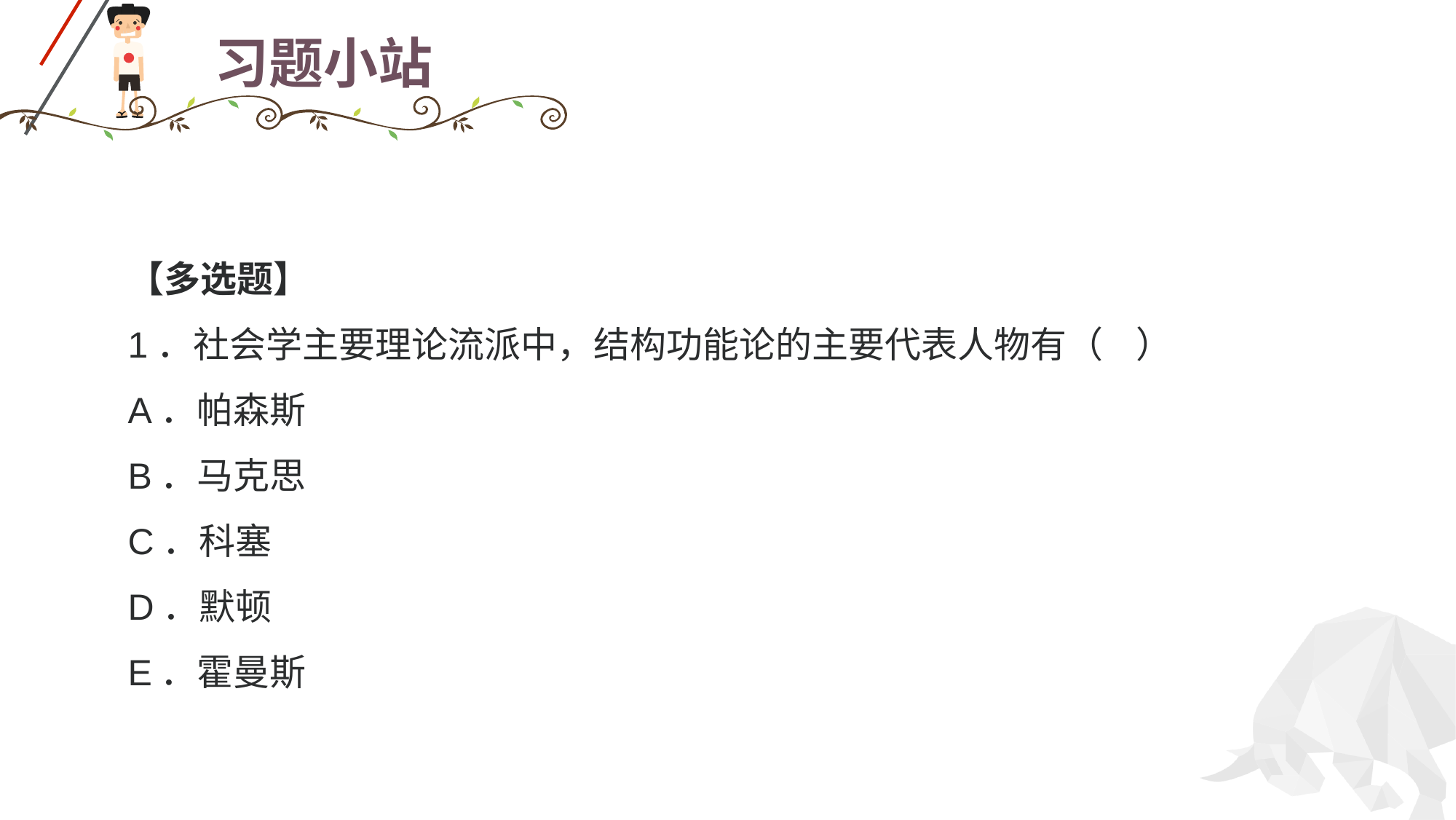

# 习题小站

【多选题】
1．社会学主要理论流派中，结构功能论的主要代表人物有（    ）
A．帕森斯
B．马克思
C．科塞
D．默顿
E．霍曼斯